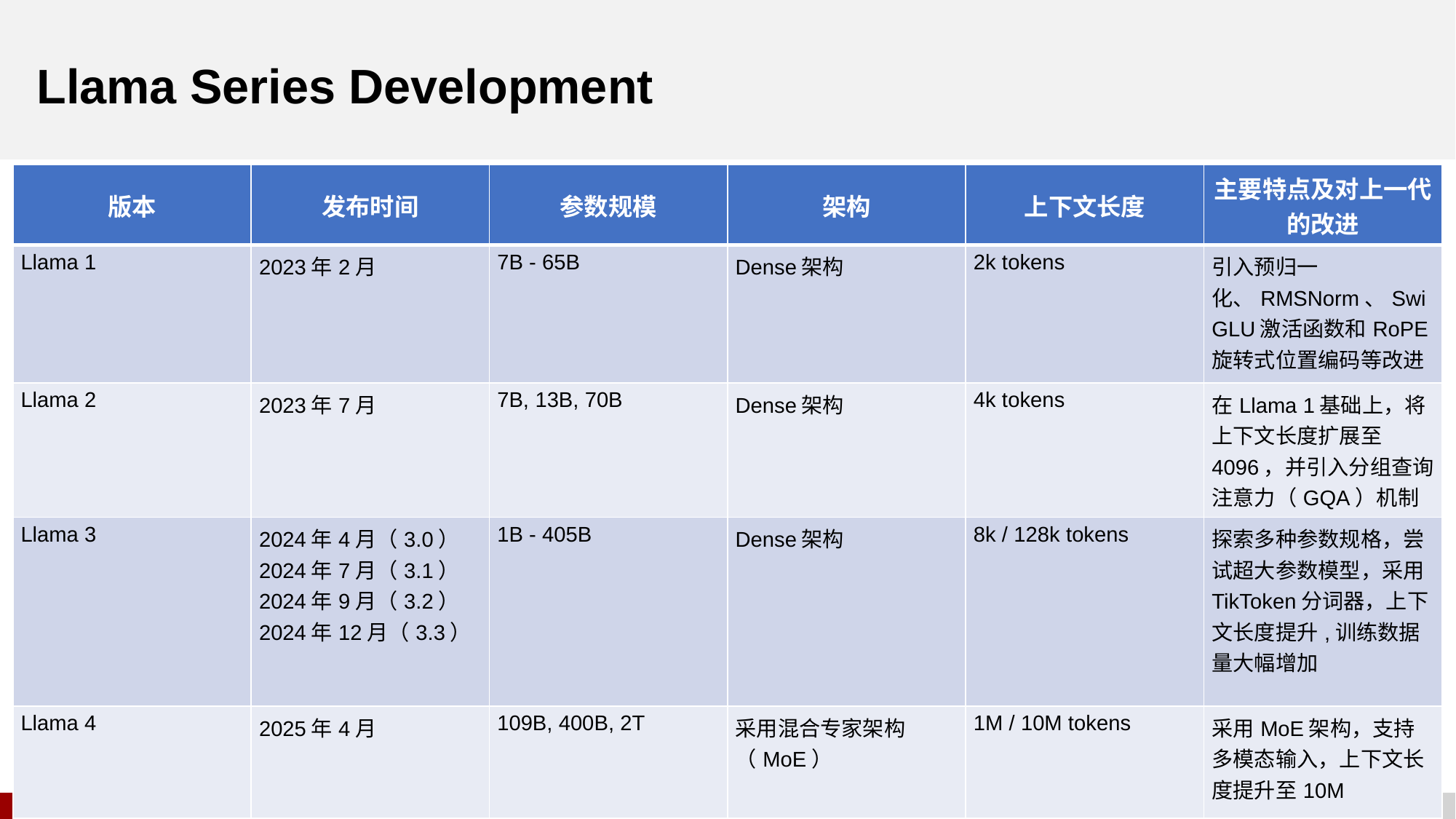

# Llama Series Development
| 版本 | 发布时间 | 参数规模 | 架构 | 上下文长度 | 主要特点及对上一代的改进 |
| --- | --- | --- | --- | --- | --- |
| Llama 1 | 2023年2月 | 7B - 65B | Dense架构 | 2k tokens | 引入预归一化、RMSNorm、SwiGLU激活函数和RoPE旋转式位置编码等改进 |
| Llama 2 | 2023年7月 | 7B, 13B, 70B | Dense架构 | 4k tokens | 在Llama 1基础上，将上下文长度扩展至4096，并引入分组查询注意力（GQA）机制 |
| Llama 3 | 2024年4月（3.0） 2024年7月（3.1） 2024年9月（3.2） 2024年12月（3.3） | 1B - 405B | Dense架构 | 8k / 128k tokens | 探索多种参数规格，尝试超大参数模型，采用TikToken分词器，上下文长度提升,训练数据量大幅增加 |
| Llama 4 | 2025年4月 | 109B, 400B, 2T | 采用混合专家架构（MoE） | 1M / 10M tokens | 采用MoE架构，支持多模态输入，上下文长度提升至10M |